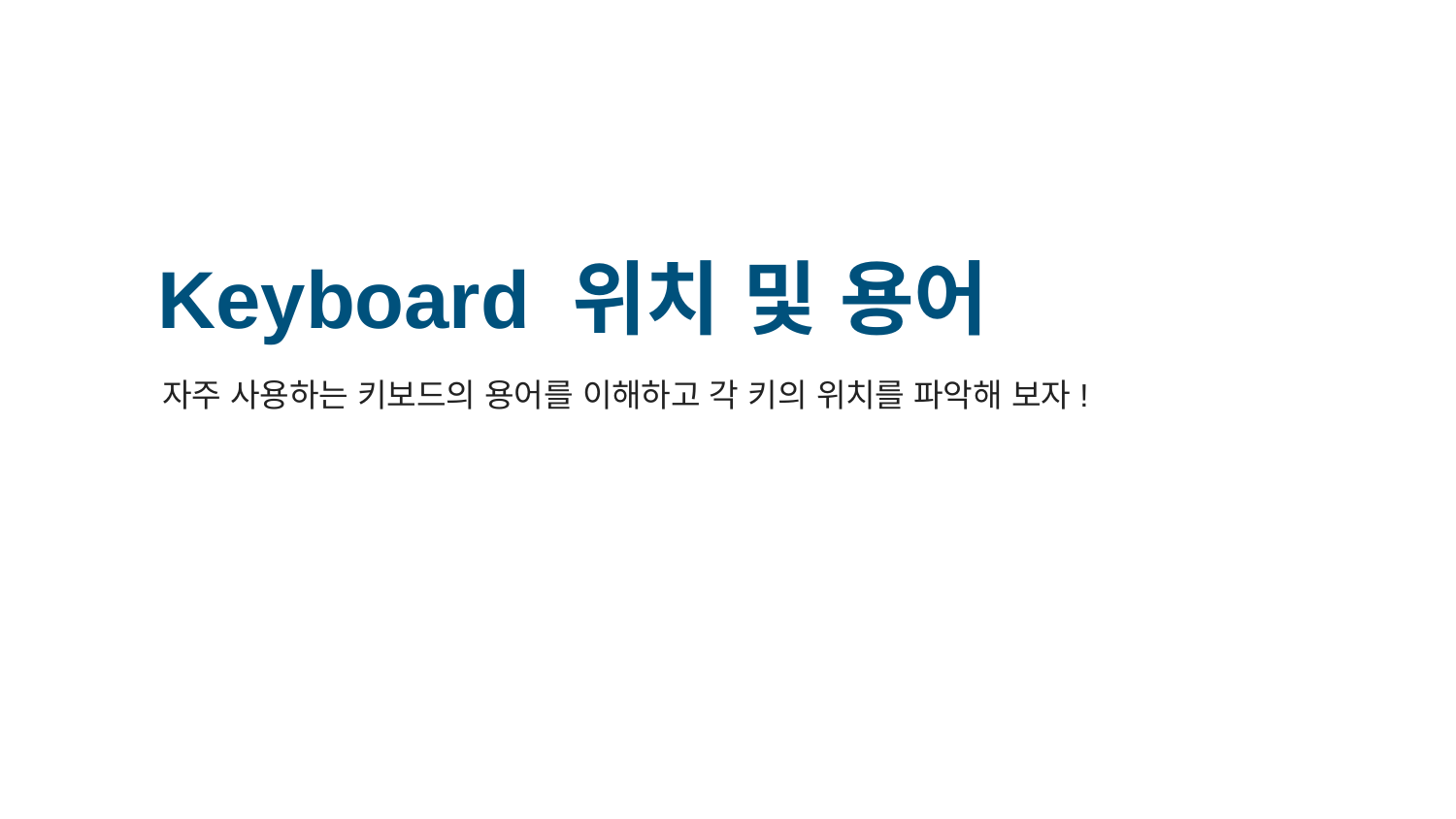

Keyboard 위치 및 용어
자주 사용하는 키보드의 용어를 이해하고 각 키의 위치를 파악해 보자!